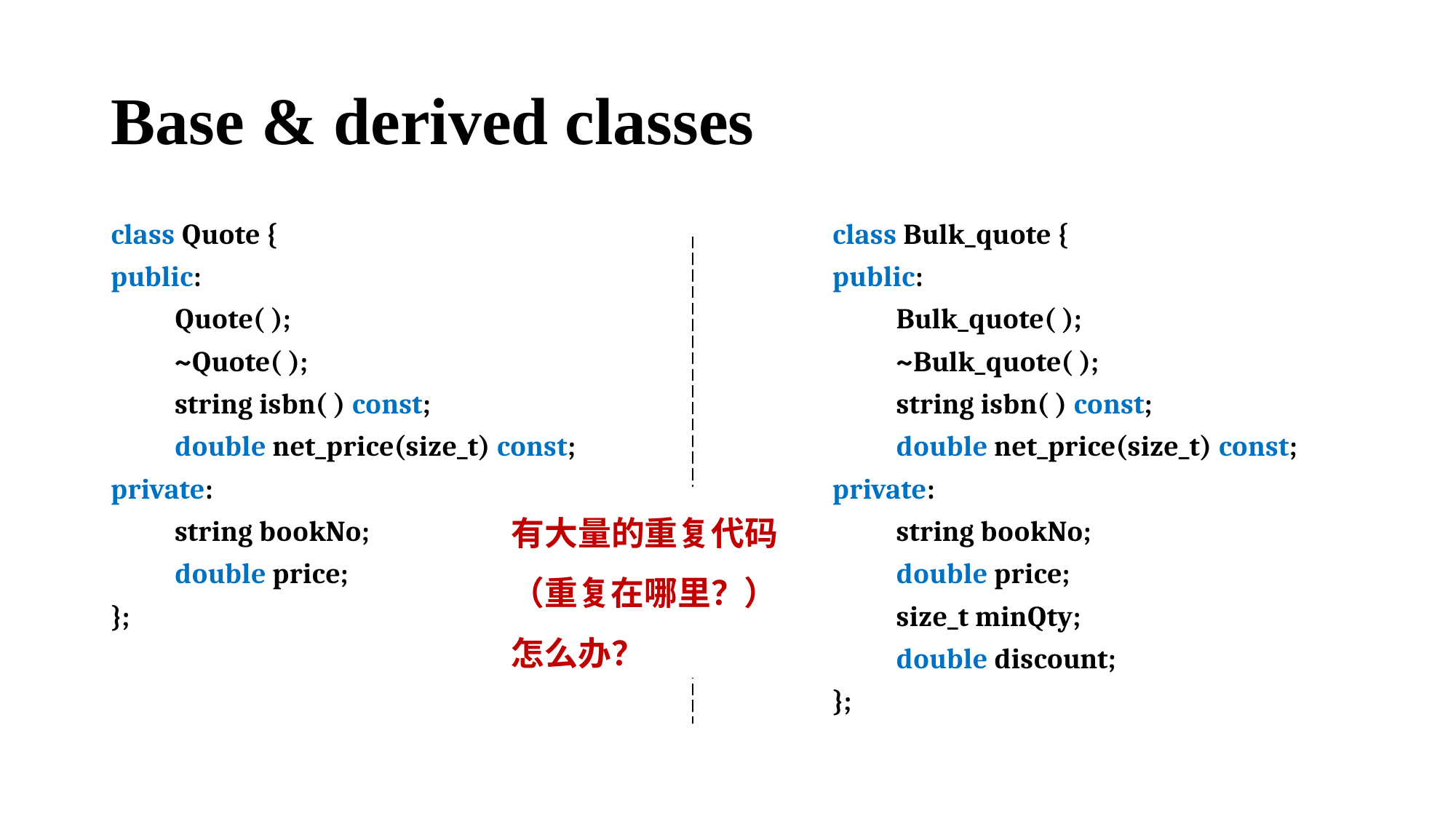

# Base & derived classes
class Quote {
public:
          Quote( );
          ~Quote( );
          string isbn( ) const;
          double net_price(size_t) const;
private:
          string bookNo;
          double price;
};
class Bulk_quote {
public:
          Bulk_quote( );
          ~Bulk_quote( );
          string isbn( ) const;
          double net_price(size_t) const;
private:
          string bookNo;
          double price;
          size_t minQty;
          double discount;
};
有大量的重复代码
（重复在哪里？）
怎么办？